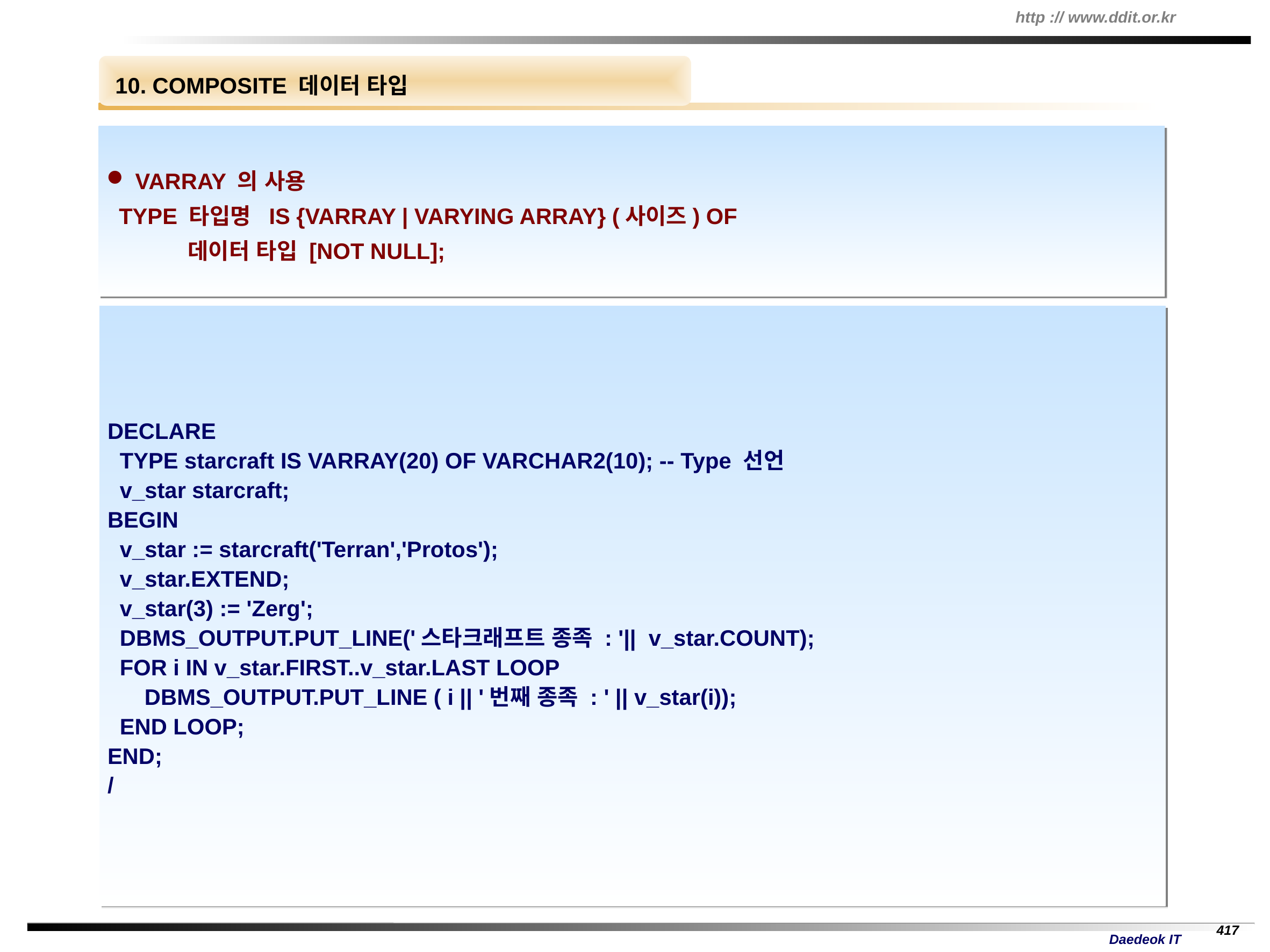

10. COMPOSITE 데이터 타입

 VARRAY 의 사용
  TYPE 타입명  IS {VARRAY | VARYING ARRAY} (사이즈) OF
            데이터 타입 [NOT NULL];
DECLARE
  TYPE starcraft IS VARRAY(20) OF VARCHAR2(10); -- Type 선언
  v_star starcraft;
BEGIN
  v_star := starcraft('Terran','Protos');
  v_star.EXTEND;
  v_star(3) := 'Zerg';
  DBMS_OUTPUT.PUT_LINE('스타크래프트 종족 : '||  v_star.COUNT);
  FOR i IN v_star.FIRST..v_star.LAST LOOP
      DBMS_OUTPUT.PUT_LINE ( i || '번째 종족 : ' || v_star(i));
  END LOOP;
END;
/